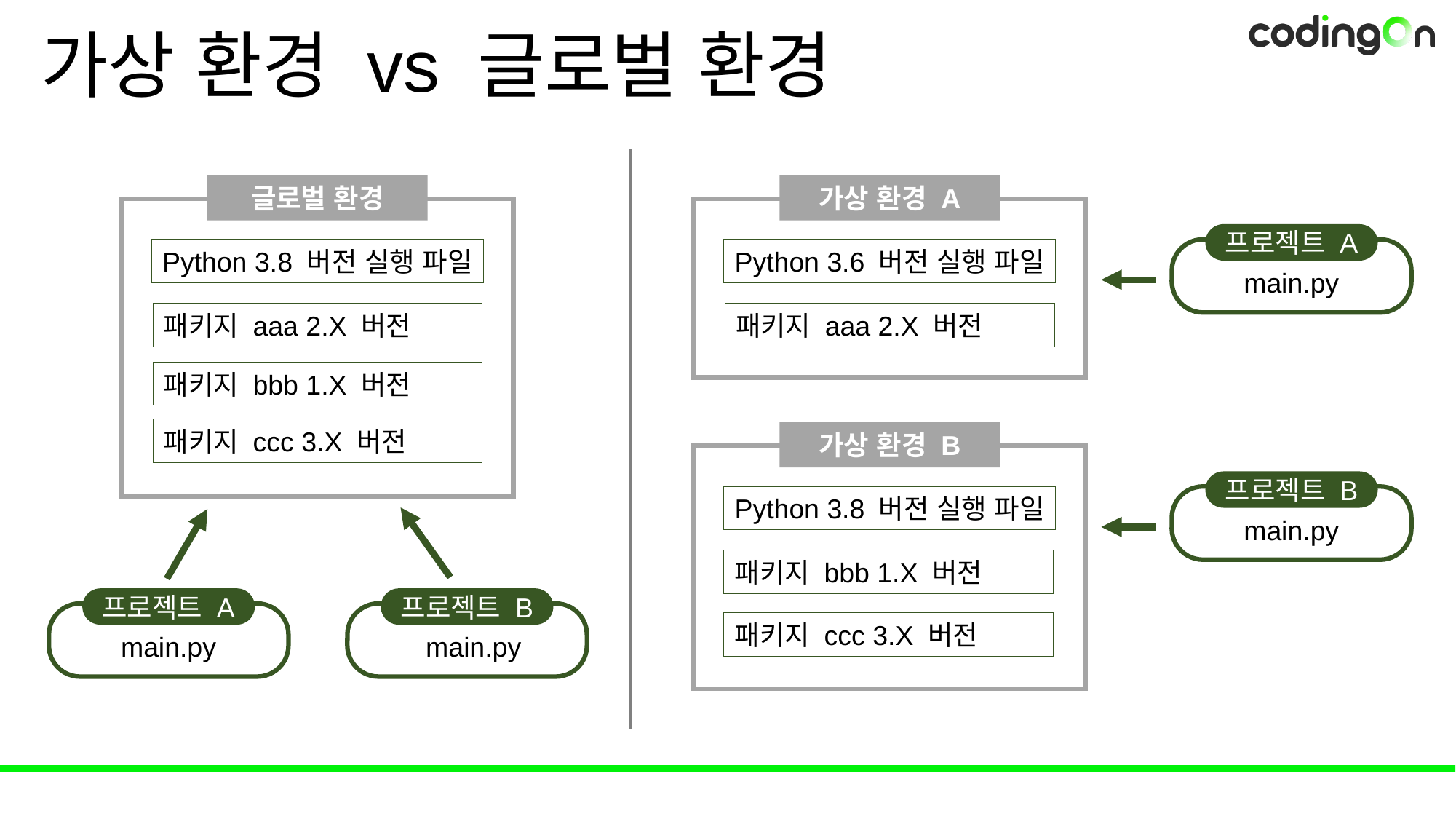

# 가상 환경 vs 글로벌 환경
글로벌 환경
가상 환경 A

프로젝트 A
Python 3.8 버전 실행 파일
Python 3.6 버전 실행 파일

main.py
패키지 aaa 2.X 버전
패키지 aaa 2.X 버전
패키지 bbb 1.X 버전
패키지 ccc 3.X 버전
가상 환경 B

프로젝트 B
Python 3.8 버전 실행 파일

main.py
패키지 bbb 1.X 버전
프로젝트 A
프로젝트 B

패키지 ccc 3.X 버전
main.py
main.py